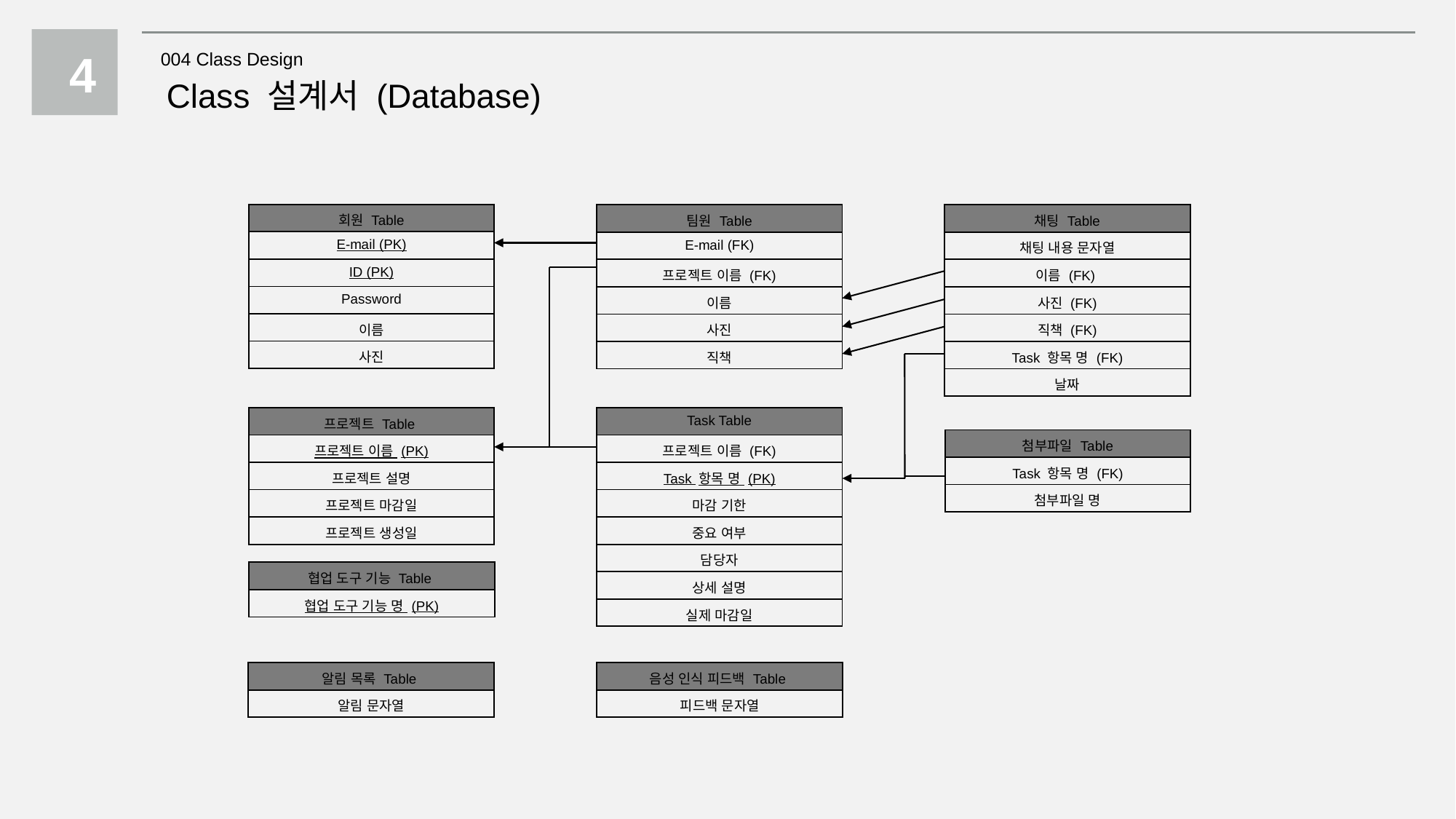

4
004 Class Design
Class 설계서 (Database)
| 회원 Table |
| --- |
| E-mail (PK) |
| ID (PK) |
| Password |
| 이름 |
| 사진 |
| 팀원 Table |
| --- |
| E-mail (FK) |
| 프로젝트 이름 (FK) |
| 이름 |
| 사진 |
| 직책 |
| 채팅 Table |
| --- |
| 채팅 내용 문자열 |
| 이름 (FK) |
| 사진 (FK) |
| 직책 (FK) |
| Task 항목 명 (FK) |
| 날짜 |
| 프로젝트 Table |
| --- |
| 프로젝트 이름 (PK) |
| 프로젝트 설명 |
| 프로젝트 마감일 |
| 프로젝트 생성일 |
| Task Table |
| --- |
| 프로젝트 이름 (FK) |
| Task 항목 명 (PK) |
| 마감 기한 |
| 중요 여부 |
| 담당자 |
| 상세 설명 |
| 실제 마감일 |
| 첨부파일 Table |
| --- |
| Task 항목 명 (FK) |
| 첨부파일 명 |
| 협업 도구 기능 Table |
| --- |
| 협업 도구 기능 명 (PK) |
| 알림 목록 Table |
| --- |
| 알림 문자열 |
| 음성 인식 피드백 Table |
| --- |
| 피드백 문자열 |